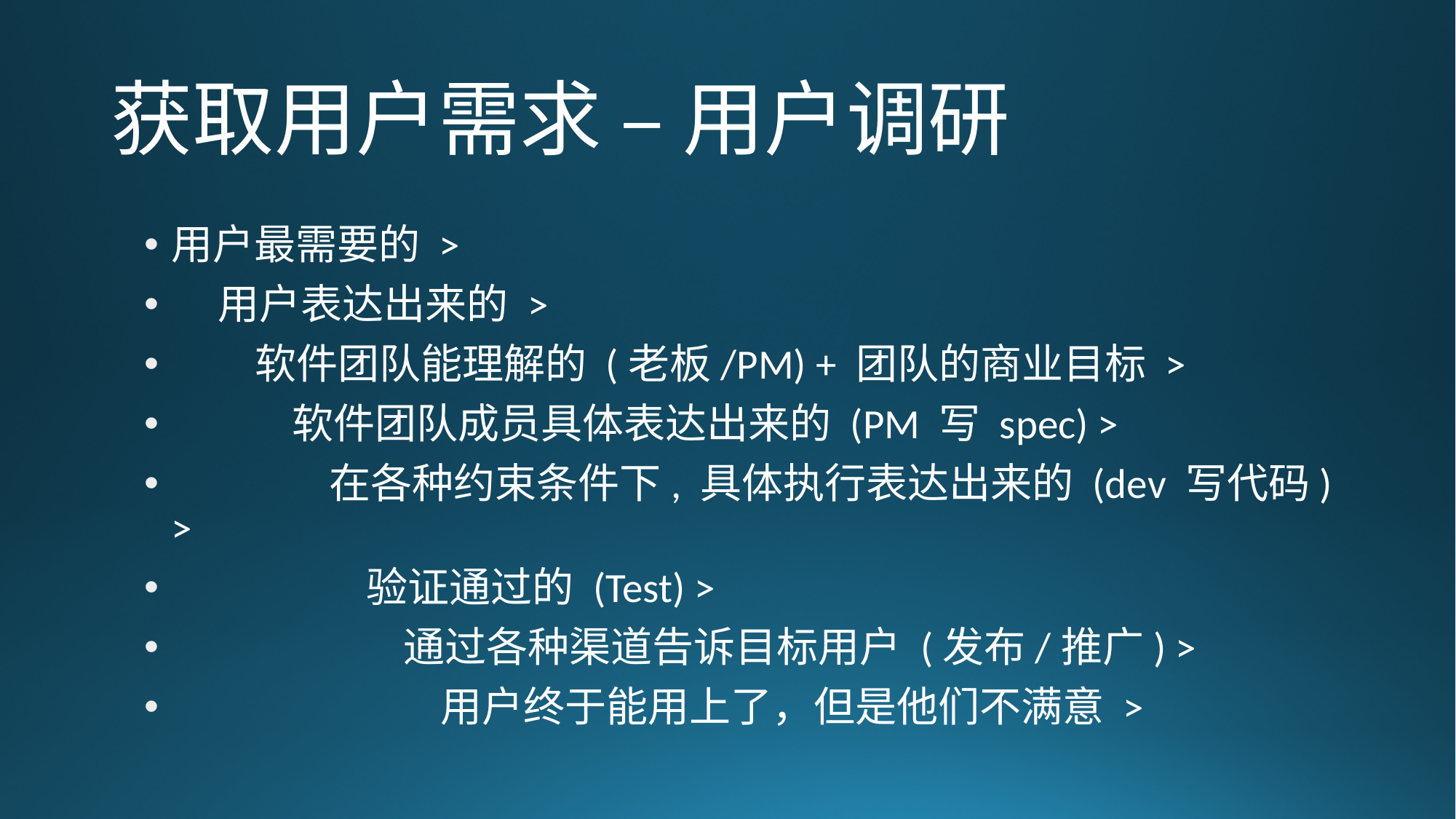

# 获取用户需求 – 用户调研
用户最需要的 >
    用户表达出来的 >
        软件团队能理解的 (老板/PM) + 团队的商业目标 >
            软件团队成员具体表达出来的 (PM 写 spec) >
                在各种约束条件下, 具体执行表达出来的 (dev 写代码) >
                    验证通过的 (Test) >
                        通过各种渠道告诉目标用户 (发布/推广) >
                            用户终于能用上了，但是他们不满意 >